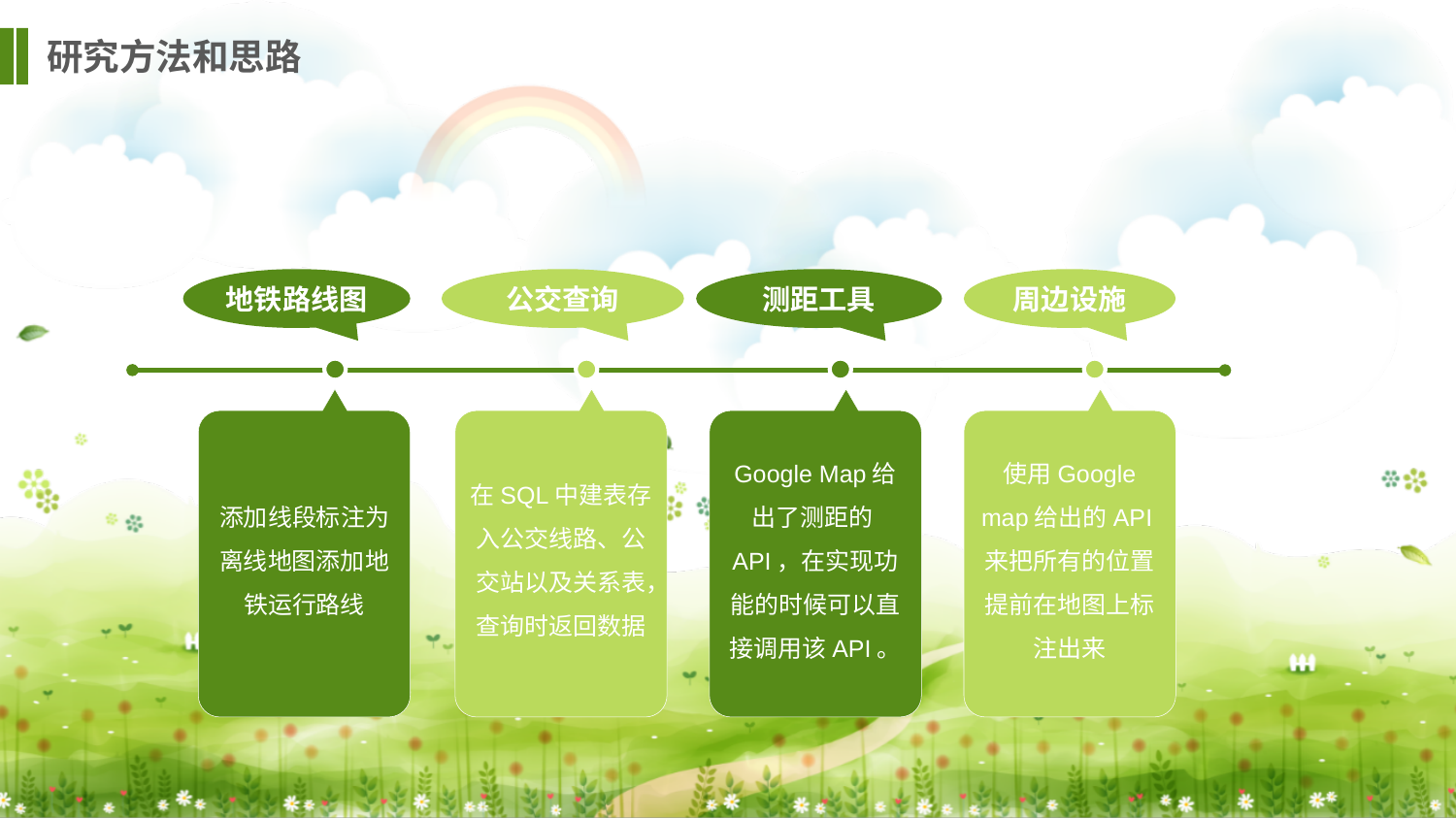

研究方法和思路

地铁路线图

添加线段标注为离线地图添加地铁运行路线
公交查询

在SQL中建表存入公交线路、公交站以及关系表，查询时返回数据
测距工具

Google Map给出了测距的API，在实现功能的时候可以直接调用该API。
周边设施

使用Google map给出的API来把所有的位置提前在地图上标注出来